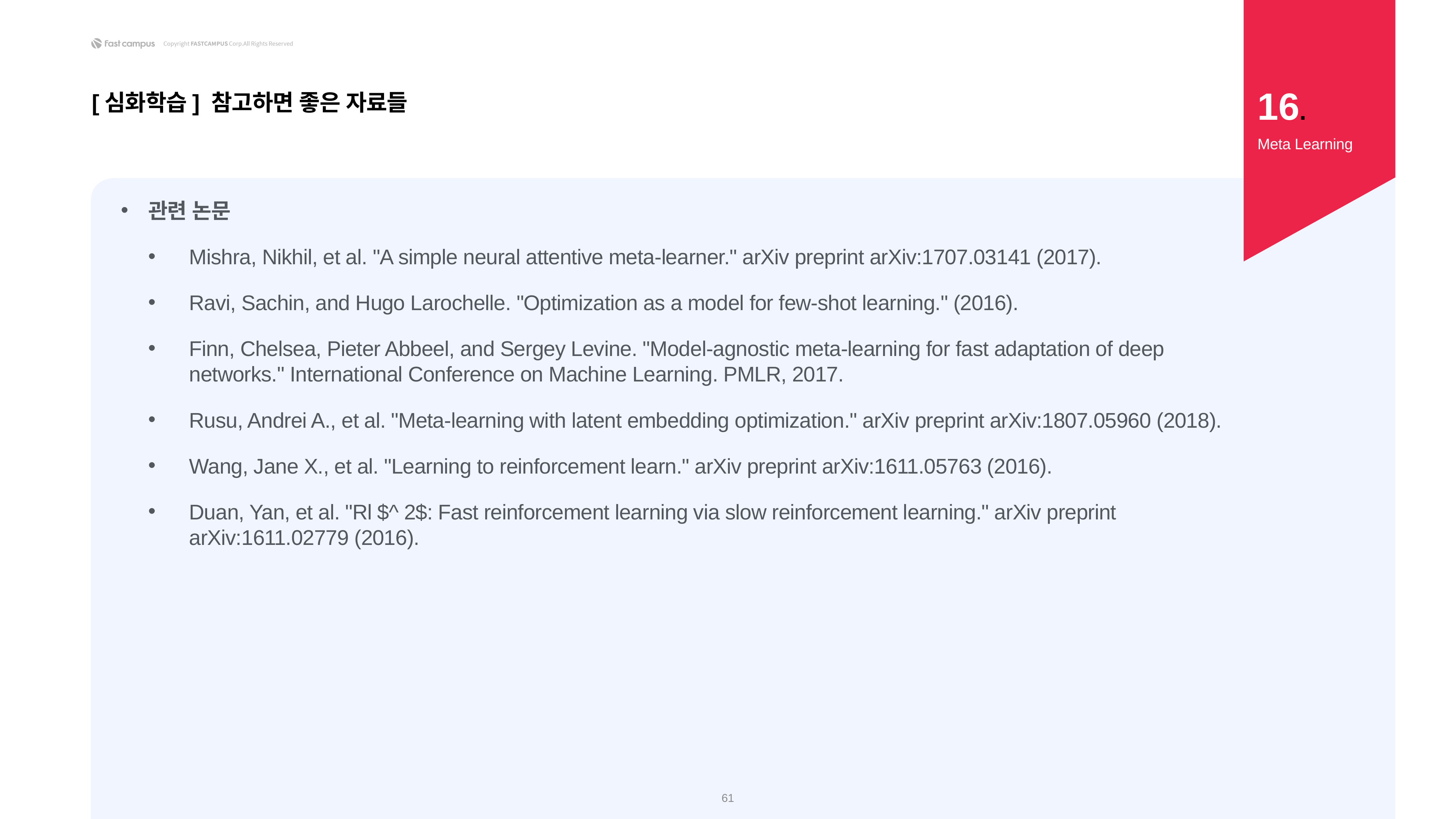

16.
[심화학습] 참고하면 좋은 자료들
Meta Learning

관련 논문
Mishra, Nikhil, et al. "A simple neural attentive meta-learner." arXiv preprint arXiv:1707.03141 (2017).
Ravi, Sachin, and Hugo Larochelle. "Optimization as a model for few-shot learning." (2016).
Finn, Chelsea, Pieter Abbeel, and Sergey Levine. "Model-agnostic meta-learning for fast adaptation of deep networks." International Conference on Machine Learning. PMLR, 2017.
Rusu, Andrei A., et al. "Meta-learning with latent embedding optimization." arXiv preprint arXiv:1807.05960 (2018).
Wang, Jane X., et al. "Learning to reinforcement learn." arXiv preprint arXiv:1611.05763 (2016).
Duan, Yan, et al. "Rl $^ 2$: Fast reinforcement learning via slow reinforcement learning." arXiv preprint arXiv:1611.02779 (2016).
61